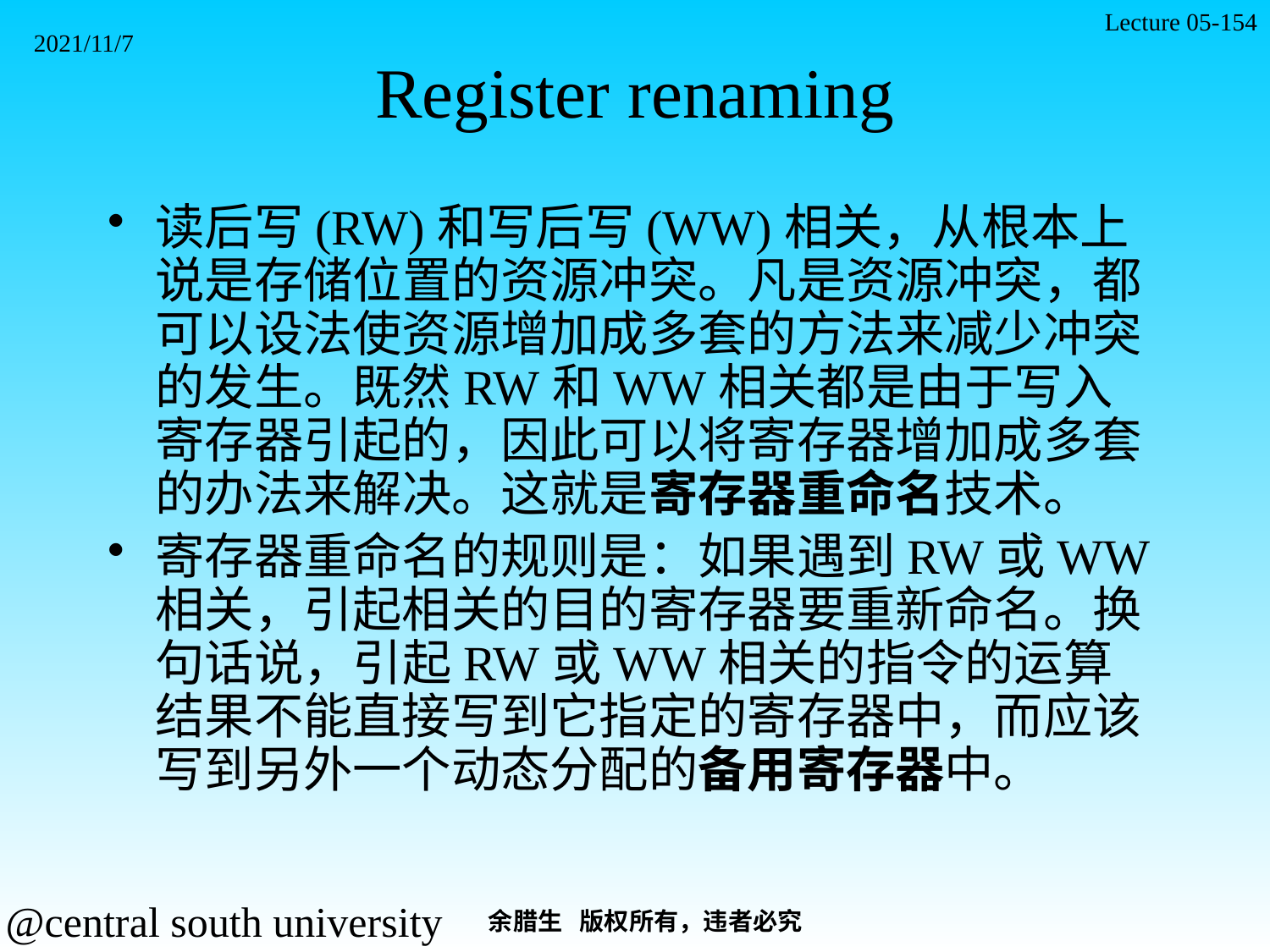

Lecture 05-154
2021/11/7
# Register renaming
读后写(RW)和写后写(WW)相关，从根本上说是存储位置的资源冲突。凡是资源冲突，都可以设法使资源增加成多套的方法来减少冲突的发生。既然RW和WW相关都是由于写入寄存器引起的，因此可以将寄存器增加成多套的办法来解决。这就是寄存器重命名技术。
寄存器重命名的规则是：如果遇到RW或WW相关，引起相关的目的寄存器要重新命名。换句话说，引起RW或WW相关的指令的运算结果不能直接写到它指定的寄存器中，而应该写到另外一个动态分配的备用寄存器中。
余腊生   版权所有，违者必究